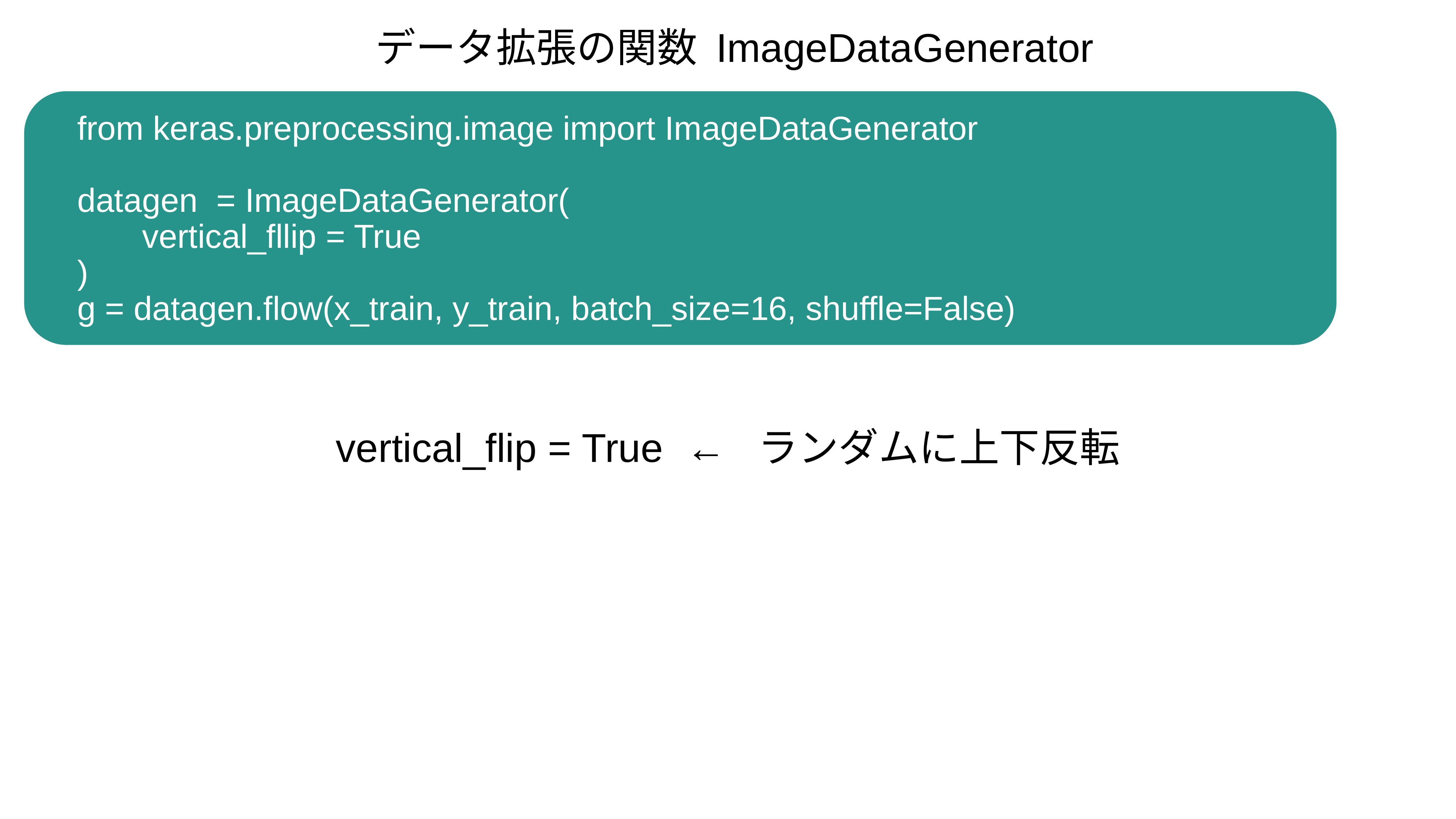

データ拡張の関数 ImageDataGenerator

from keras.preprocessing.image import ImageDataGenerator

datagen  = ImageDataGenerator(
       vertical_fllip = True
)
g = datagen.flow(x_train, y_train, batch_size=16, shuffle=False)
vertical_flip = True  ←  ランダムに上下反転